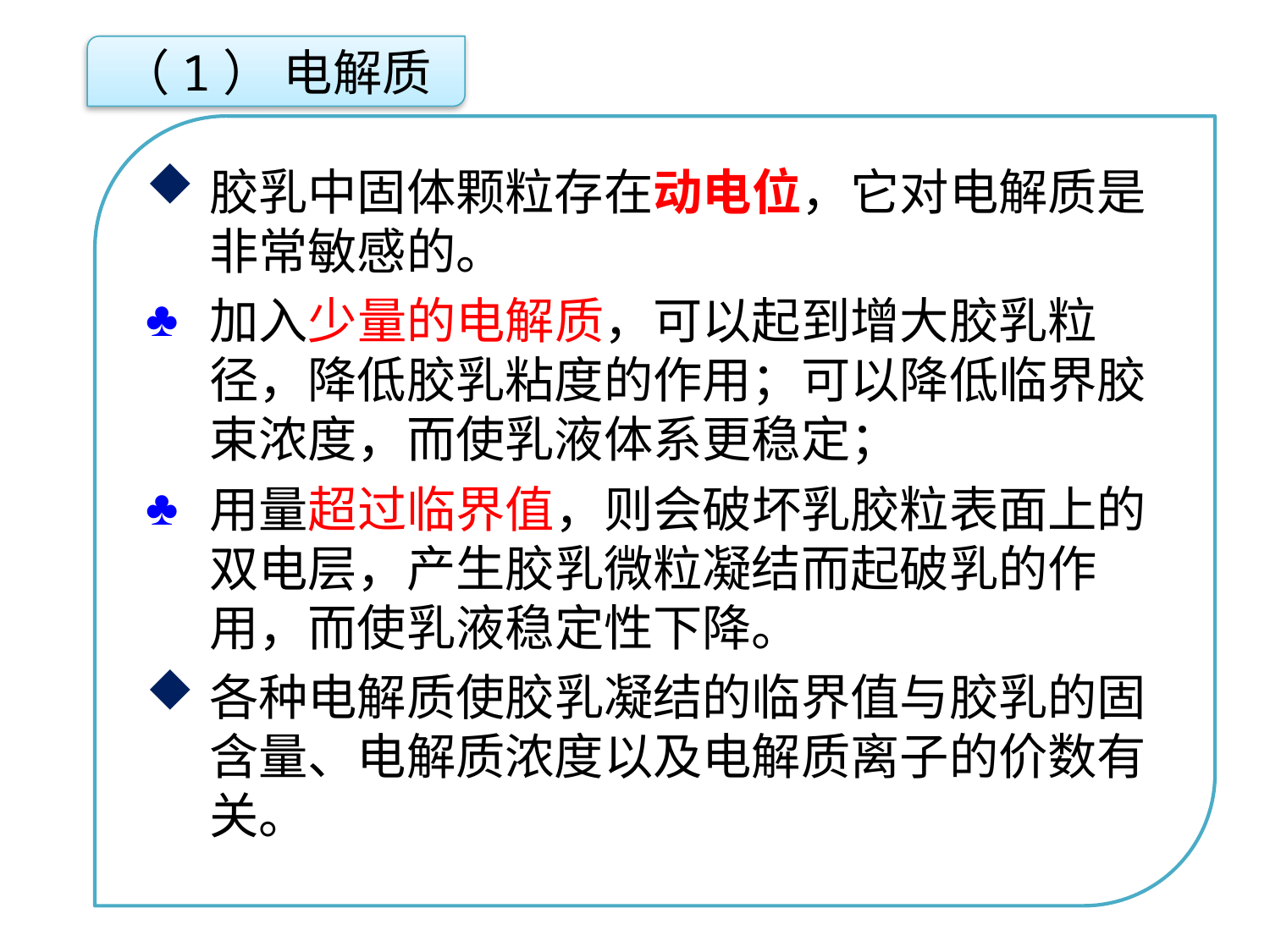

（1） 电解质
胶乳中固体颗粒存在动电位，它对电解质是非常敏感的。
加入少量的电解质，可以起到增大胶乳粒径，降低胶乳粘度的作用；可以降低临界胶束浓度，而使乳液体系更稳定；
用量超过临界值，则会破坏乳胶粒表面上的双电层，产生胶乳微粒凝结而起破乳的作用，而使乳液稳定性下降。
各种电解质使胶乳凝结的临界值与胶乳的固含量、电解质浓度以及电解质离子的价数有关。
点击添加文本
点击添加文本
点击添加文本
点击添加文本